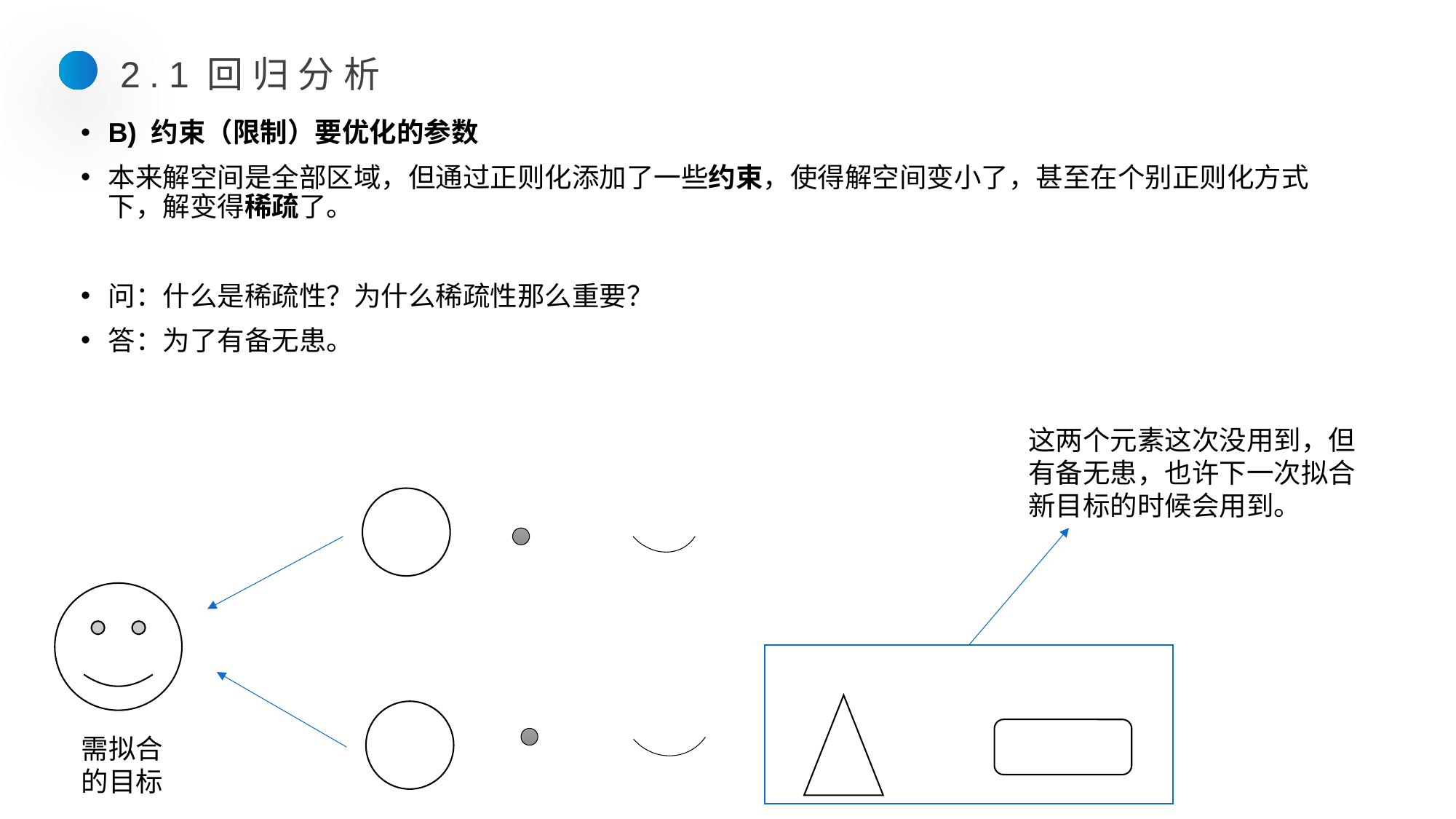

2.1回归分析

B) 约束（限制）要优化的参数
本来解空间是全部区域，但通过正则化添加了一些约束，使得解空间变小了，甚至在个别正则化方式下，解变得稀疏了。

问：什么是稀疏性？为什么稀疏性那么重要？
答：为了有备无患。

这两个元素这次没用到，但有备无患，也许下一次拟合新目标的时候会用到。

需拟合的目标